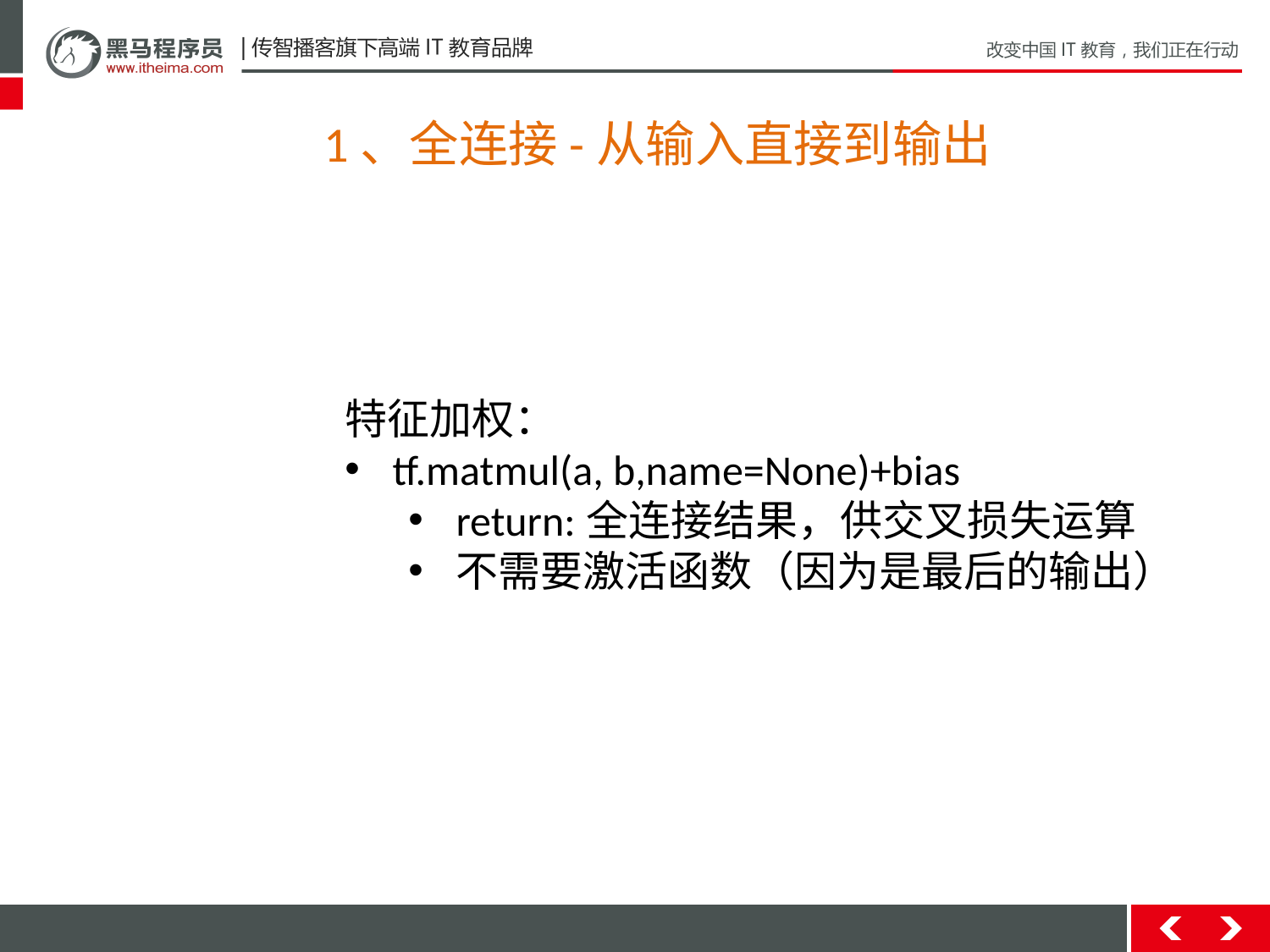

1、全连接-从输入直接到输出
特征加权：
tf.matmul(a, b,name=None)+bias
return:全连接结果，供交叉损失运算
不需要激活函数（因为是最后的输出）